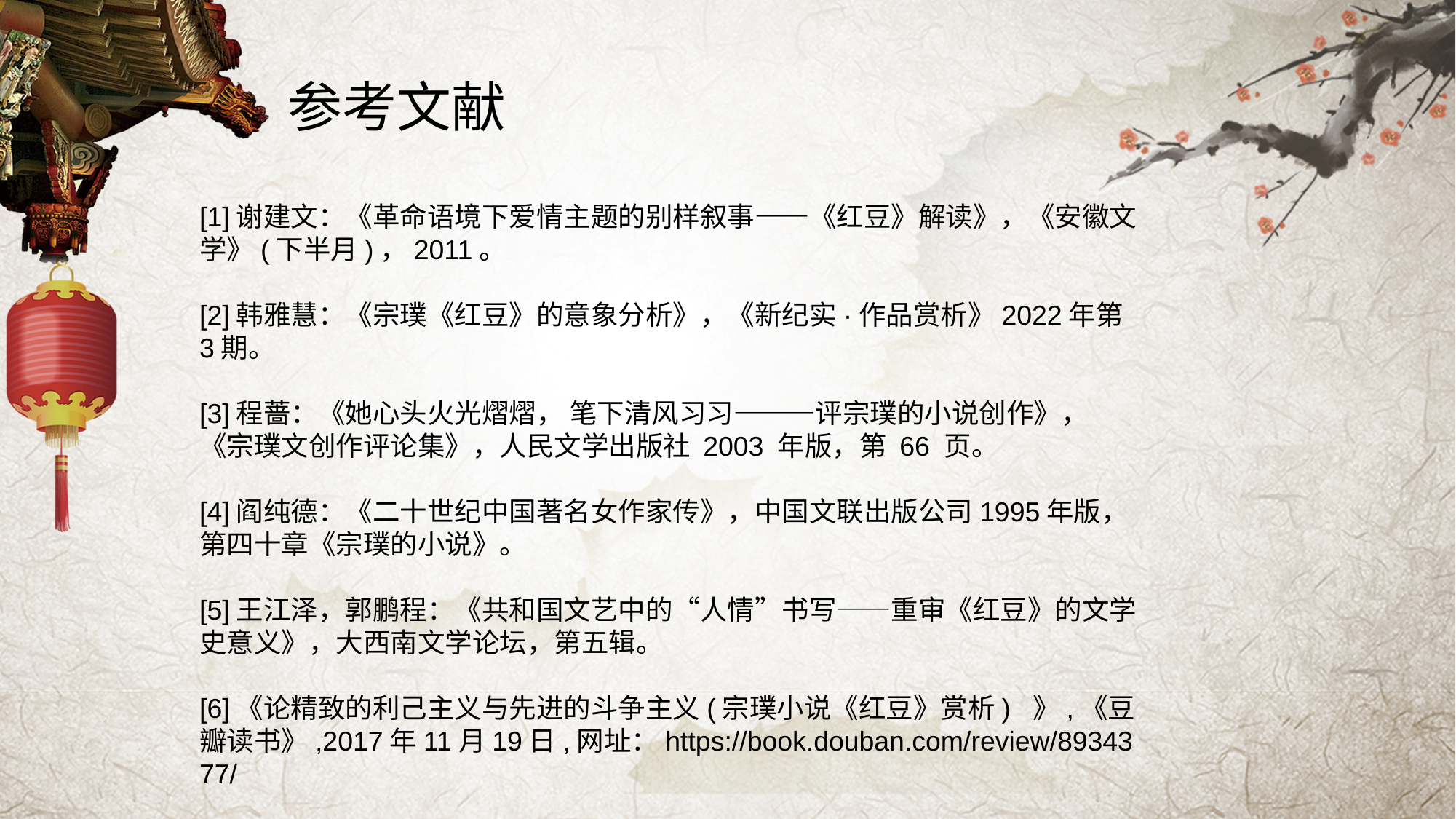

参考文献
[1]谢建文：《革命语境下爱情主题的别样叙事——《红豆》解读》，《安徽文学》(下半月)，2011。

[2]韩雅慧：《宗璞《红豆》的意象分析》，《新纪实·作品赏析》2022年第3期。

[3]程蔷：《她心头火光熠熠， 笔下清风习习———评宗璞的小说创作》，《宗璞文创作评论集》，人民文学出版社 2003 年版，第 66 页。

[4]阎纯德：《二十世纪中国著名女作家传》，中国文联出版公司1995年版，第四十章《宗璞的小说》。

[5]王江泽，郭鹏程：《共和国文艺中的“人情”书写——重审《红豆》的文学史意义》，大西南文学论坛，第五辑。

[6]《论精致的利己主义与先进的斗争主义(宗璞小说《红豆》赏析)  》,《豆瓣读书》,2017年11月19日,网址：https://book.douban.com/review/8934377/